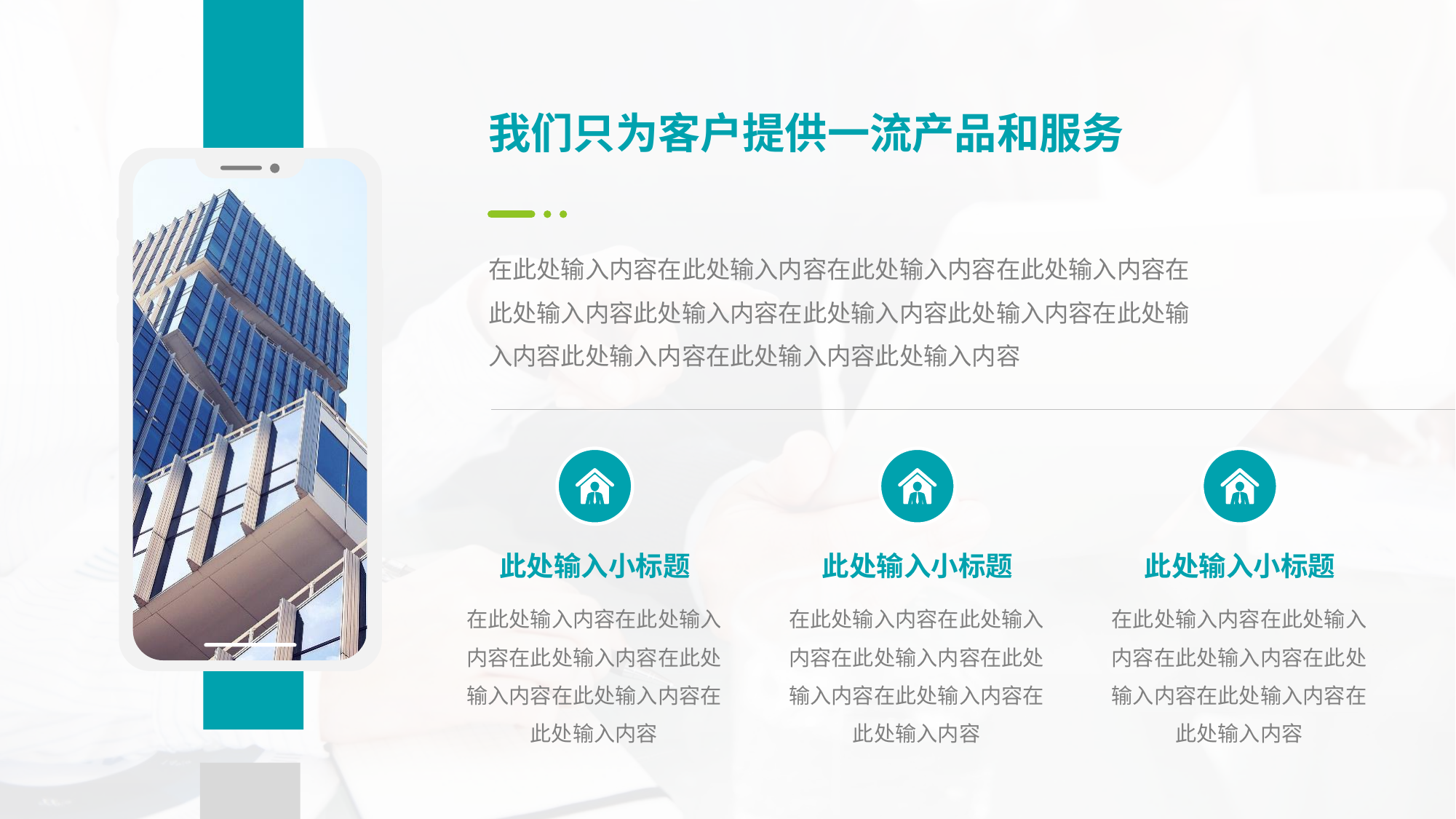

我们只为客户提供一流产品和服务

在此处输入内容在此处输入内容在此处输入内容在此处输入内容在此处输入内容此处输入内容在此处输入内容此处输入内容在此处输入内容此处输入内容在此处输入内容此处输入内容

此处输入小标题
在此处输入内容在此处输入内容在此处输入内容在此处输入内容在此处输入内容在此处输入内容
此处输入小标题
在此处输入内容在此处输入内容在此处输入内容在此处输入内容在此处输入内容在此处输入内容
此处输入小标题
在此处输入内容在此处输入内容在此处输入内容在此处输入内容在此处输入内容在此处输入内容